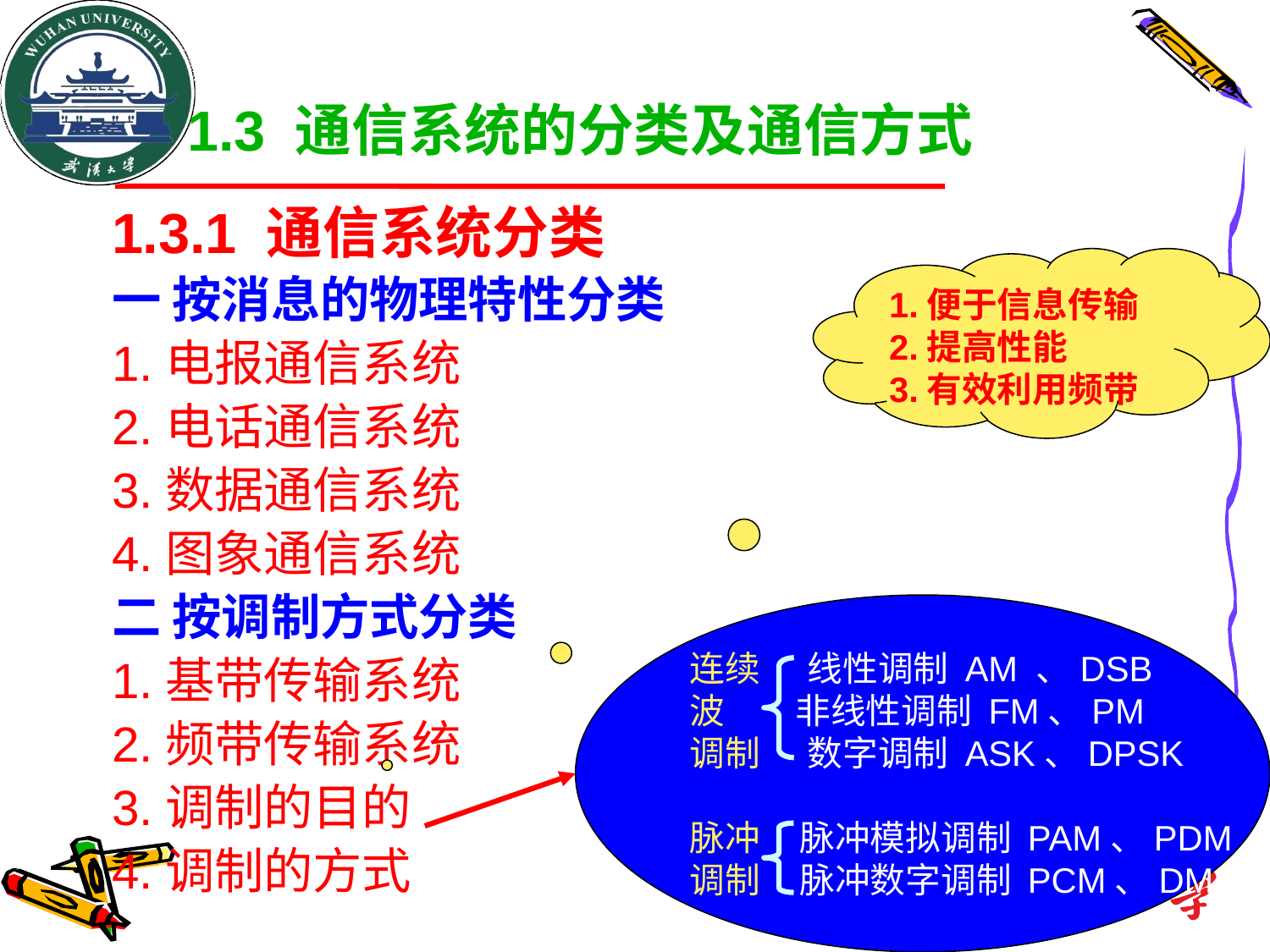

# 1.3 通信系统的分类及通信方式
1.3.1 通信系统分类
一 按消息的物理特性分类
1.电报通信系统
2.电话通信系统
3.数据通信系统
4.图象通信系统
二 按调制方式分类
1.基带传输系统
2.频带传输系统
3.调制的目的
4.调制的方式
1.便于信息传输
2.提高性能
3.有效利用频带
连续      线性调制 AM 、DSB
波         非线性调制 FM、PM
调制      数字调制 ASK、DPSK

脉冲     脉冲模拟调制 PAM、PDM
调制     脉冲数字调制 PCM、DM